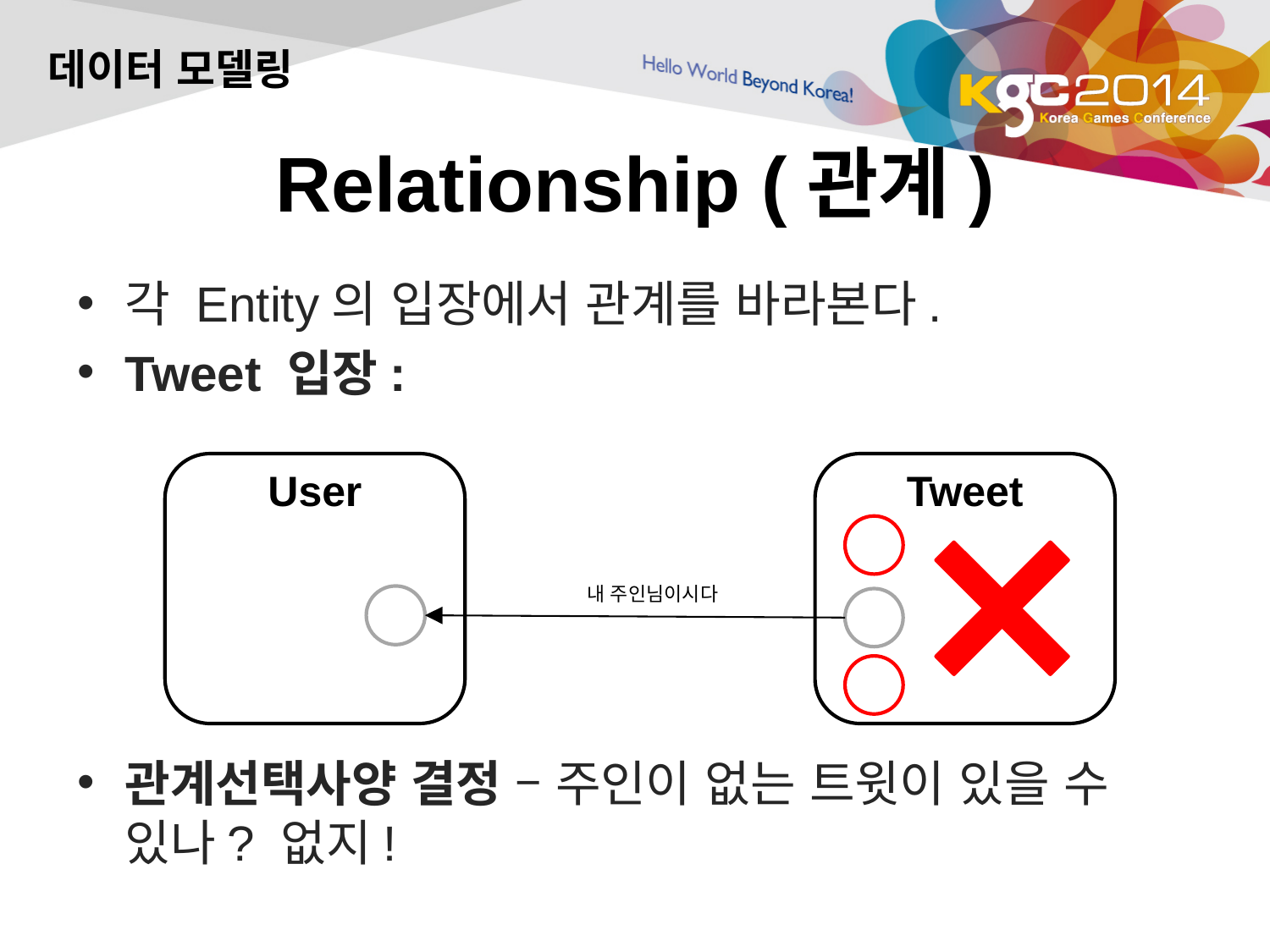

데이터 모델링
# Relationship (관계)
각 Entity의 입장에서 관계를 바라본다.
Tweet 입장:

User
Tweet

내 주인님이시다

관계선택사양 결정 – 주인이 없는 트윗이 있을 수 있나? 없지!